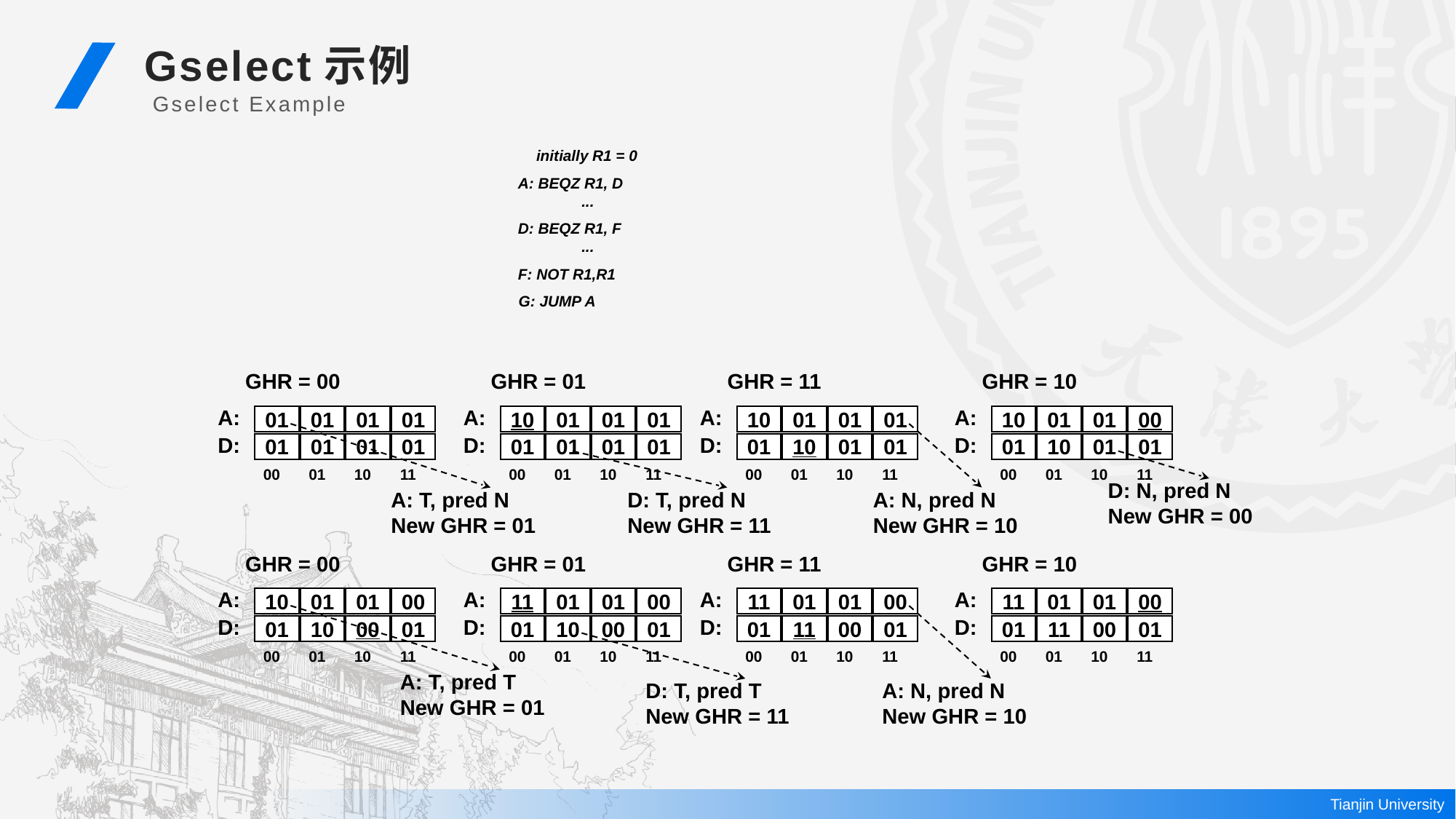

Gselect示例
Gselect Example
initially R1 = 0
A: BEQZ R1, D
...
D: BEQZ R1, F
...
F: NOT R1,R1
G: JUMP A
GHR = 00
A:
01
01
01
01
D:
01
01
01
01
00
01
10
11
GHR = 01
A:
10
01
01
01
D:
01
01
01
01
00
01
10
11
GHR = 11
A:
10
01
01
01
D:
01
10
01
01
00
01
10
11
GHR = 10
A:
10
01
01
00
D:
01
10
01
01
00
01
10
11

D: N, pred N
New GHR = 00
A: T, pred N
New GHR = 01
D: T, pred N
New GHR = 11
A: N, pred N
New GHR = 10
GHR = 00
A:
10
01
01
00
D:
01
10
00
01
00
01
10
11
GHR = 01
A:
11
01
01
00
D:
01
10
00
01
00
01
10
11
GHR = 11
A:
11
01
01
00
D:
01
11
00
01
00
01
10
11
GHR = 10
A:
11
01
01
00
D:
01
11
00
01
00
01
10
11

A: T, pred T
New GHR = 01
D: T, pred T
New GHR = 11
A: N, pred N
New GHR = 10